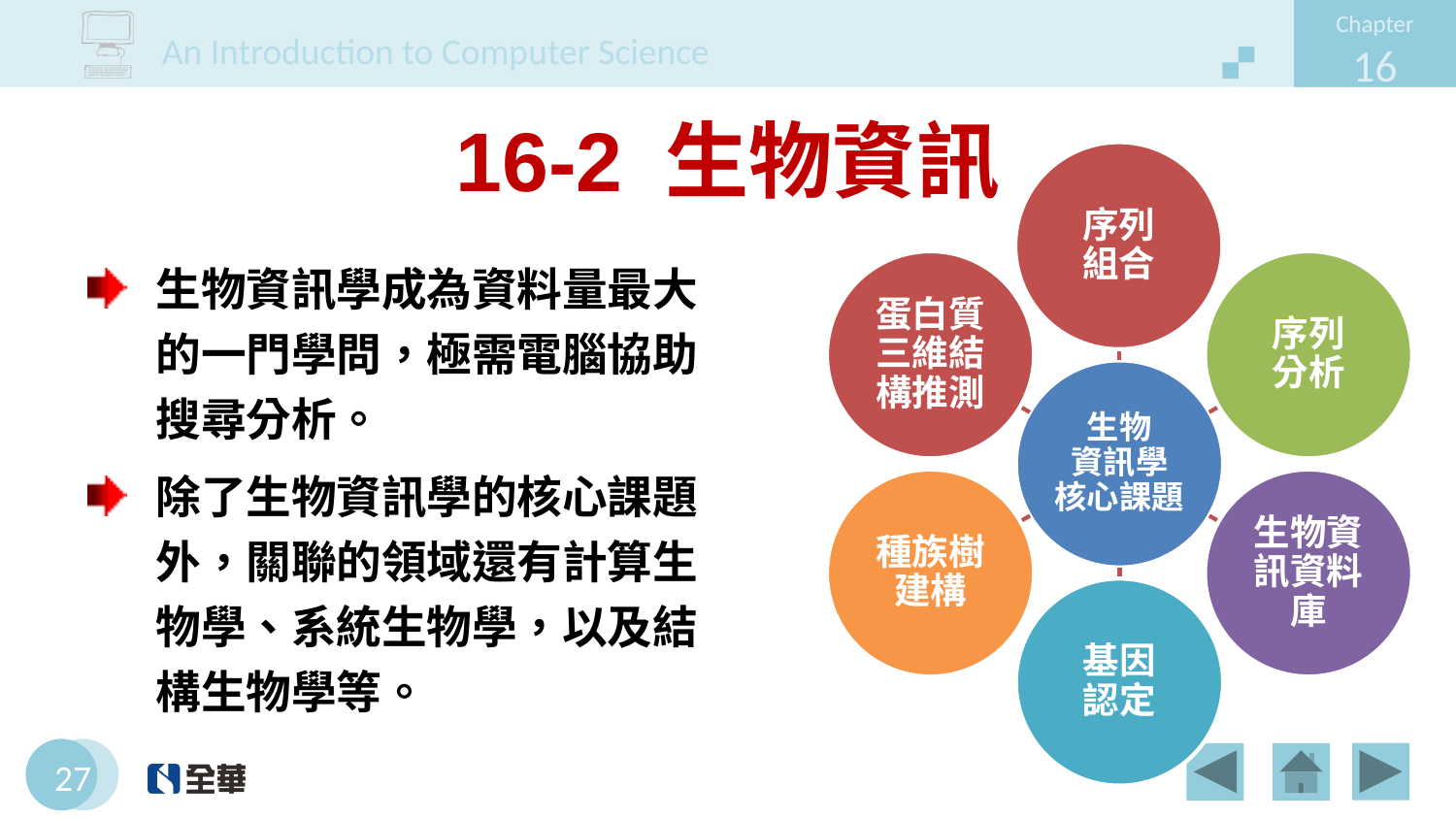

# 16-2 生物資訊
生物
資訊學
核心課題

序列
組合

序列
分析

生物資訊資料庫

基因
認定

種族樹
建構

蛋白質
三維結構推測
生物資訊學成為資料量最大的一門學問，極需電腦協助搜尋分析。
除了生物資訊學的核心課題外，關聯的領域還有計算生物學、系統生物學，以及結構生物學等。